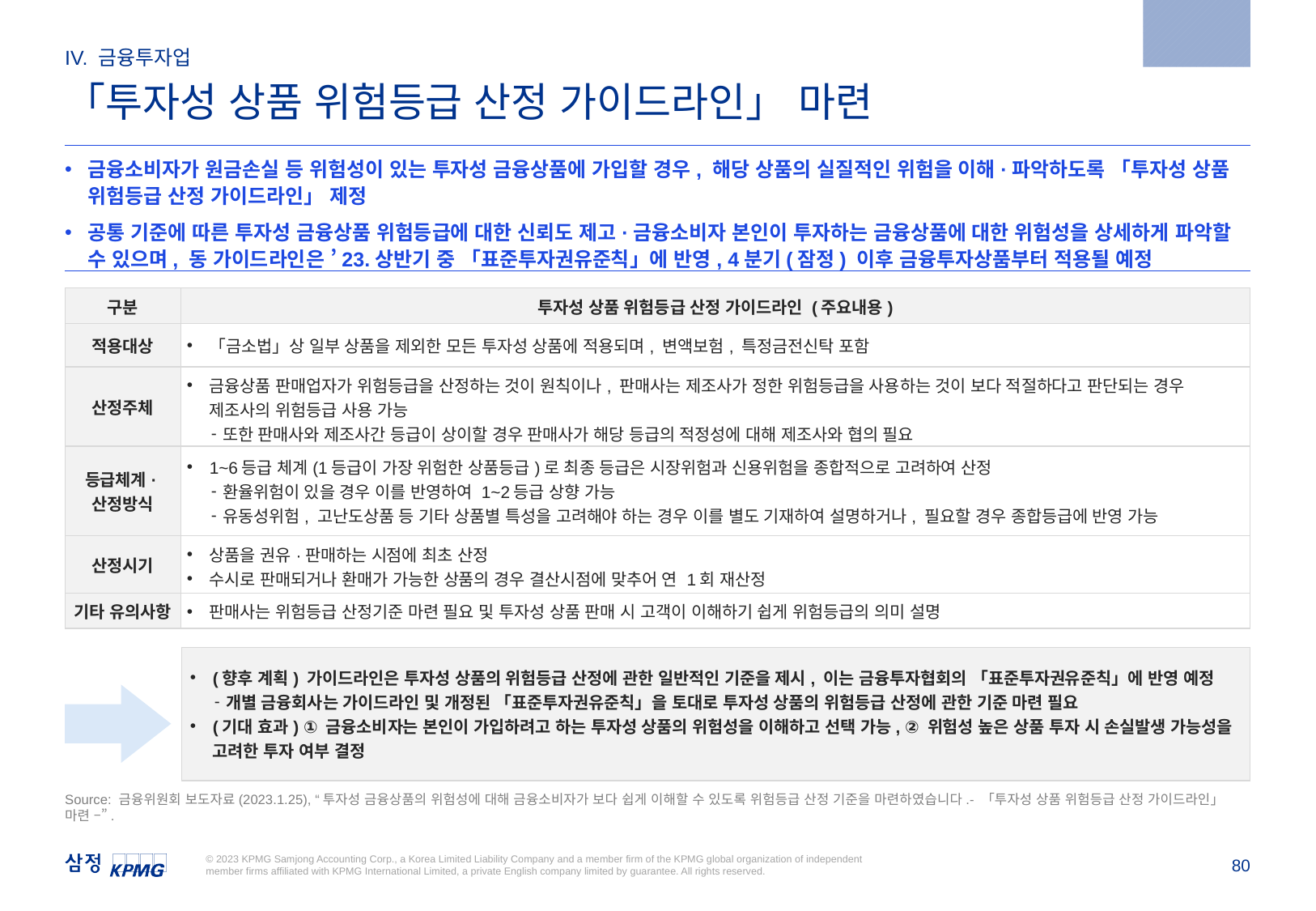

2023.1.25
IV. 금융투자업
「투자성 상품 위험등급 산정 가이드라인」 마련
금융소비자가 원금손실 등 위험성이 있는 투자성 금융상품에 가입할 경우, 해당 상품의 실질적인 위험을 이해·파악하도록 「투자성 상품 위험등급 산정 가이드라인」 제정
공통 기준에 따른 투자성 금융상품 위험등급에 대한 신뢰도 제고·금융소비자 본인이 투자하는 금융상품에 대한 위험성을 상세하게 파악할 수 있으며, 동 가이드라인은 ’23.상반기 중 「표준투자권유준칙」에 반영, 4분기(잠정) 이후 금융투자상품부터 적용될 예정

| 구분 | 투자성 상품 위험등급 산정 가이드라인 (주요내용) |
| --- | --- |
| 적용대상 | 「금소법」상 일부 상품을 제외한 모든 투자성 상품에 적용되며, 변액보험, 특정금전신탁 포함 |
| 산정주체 | 금융상품 판매업자가 위험등급을 산정하는 것이 원칙이나, 판매사는 제조사가 정한 위험등급을 사용하는 것이 보다 적절하다고 판단되는 경우 제조사의 위험등급 사용 가능 또한 판매사와 제조사간 등급이 상이할 경우 판매사가 해당 등급의 적정성에 대해 제조사와 협의 필요 |
| 등급체계·산정방식 | 1~6등급 체계(1등급이 가장 위험한 상품등급)로 최종 등급은 시장위험과 신용위험을 종합적으로 고려하여 산정 환율위험이 있을 경우 이를 반영하여 1~2등급 상향 가능 유동성위험, 고난도상품 등 기타 상품별 특성을 고려해야 하는 경우 이를 별도 기재하여 설명하거나, 필요할 경우 종합등급에 반영 가능 |
| 산정시기 | 상품을 권유·판매하는 시점에 최초 산정 수시로 판매되거나 환매가 가능한 상품의 경우 결산시점에 맞추어 연 1회 재산정 |
| 기타 유의사항 | 판매사는 위험등급 산정기준 마련 필요 및 투자성 상품 판매 시 고객이 이해하기 쉽게 위험등급의 의미 설명 |
| (향후 계획) 가이드라인은 투자성 상품의 위험등급 산정에 관한 일반적인 기준을 제시, 이는 금융투자협회의 「표준투자권유준칙」에 반영 예정 개별 금융회사는 가이드라인 및 개정된 「표준투자권유준칙」을 토대로 투자성 상품의 위험등급 산정에 관한 기준 마련 필요 (기대 효과) ① 금융소비자는 본인이 가입하려고 하는 투자성 상품의 위험성을 이해하고 선택 가능, ② 위험성 높은 상품 투자 시 손실발생 가능성을 고려한 투자 여부 결정 |
| --- |

Source: 금융위원회 보도자료(2023.1.25), “투자성 금융상품의 위험성에 대해 금융소비자가 보다 쉽게 이해할 수 있도록 위험등급 산정 기준을 마련하였습니다.- 「투자성 상품 위험등급 산정 가이드라인」 마련 –”.